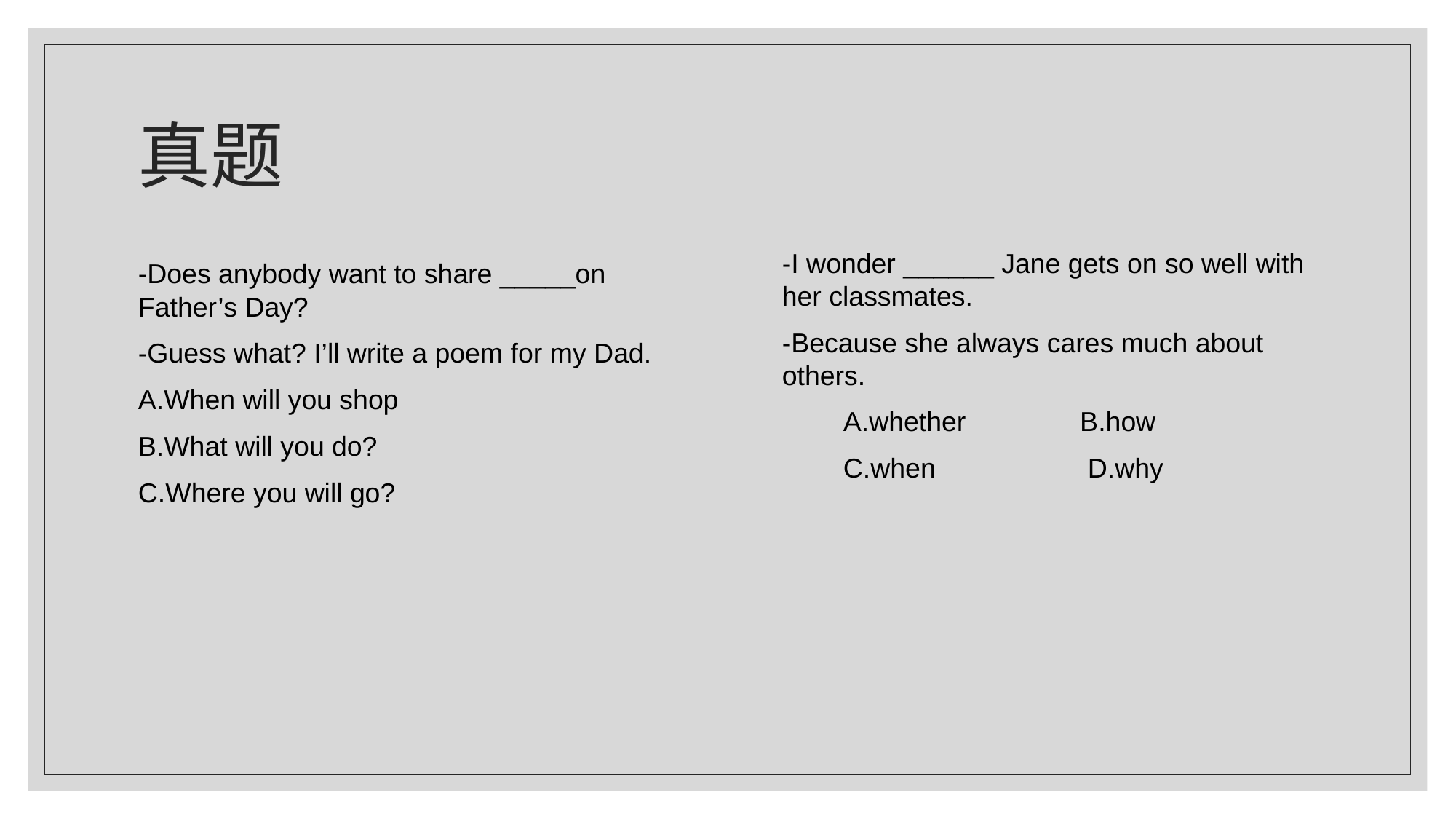

# 真题
-I wonder ______ Jane gets on so well with her classmates.
-Because she always cares much about others.
        A.whether               B.how
        C.when                    D.why

-Does anybody want to share _____on Father’s Day?
-Guess what? I’ll write a poem for my Dad.
A.When will you shop
B.What will you do?
C.Where you will go?